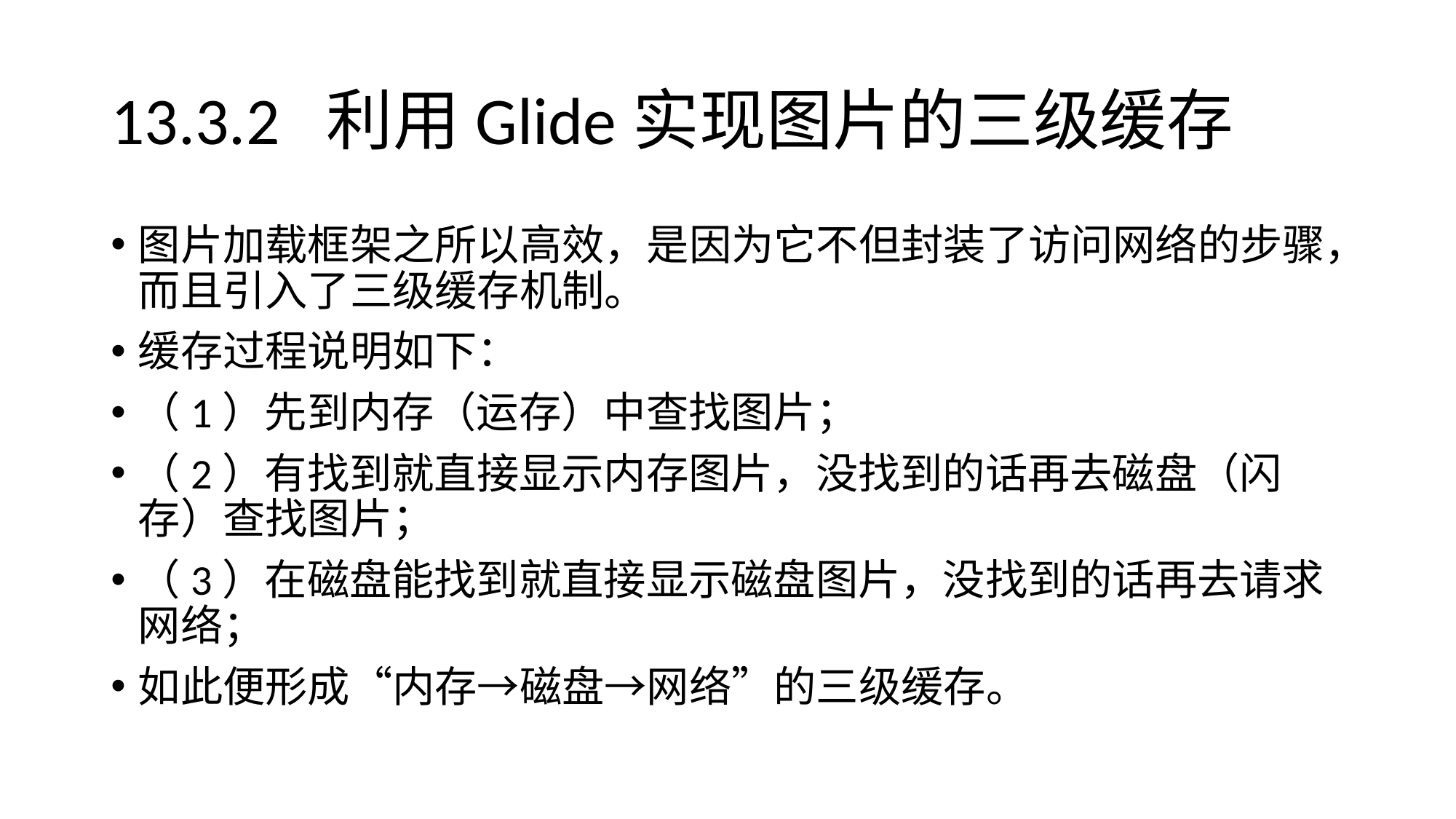

# 13.3.2  利用Glide实现图片的三级缓存
图片加载框架之所以高效，是因为它不但封装了访问网络的步骤，而且引入了三级缓存机制。
缓存过程说明如下：
（1）先到内存（运存）中查找图片；
（2）有找到就直接显示内存图片，没找到的话再去磁盘（闪存）查找图片；
（3）在磁盘能找到就直接显示磁盘图片，没找到的话再去请求网络；
如此便形成“内存→磁盘→网络”的三级缓存。